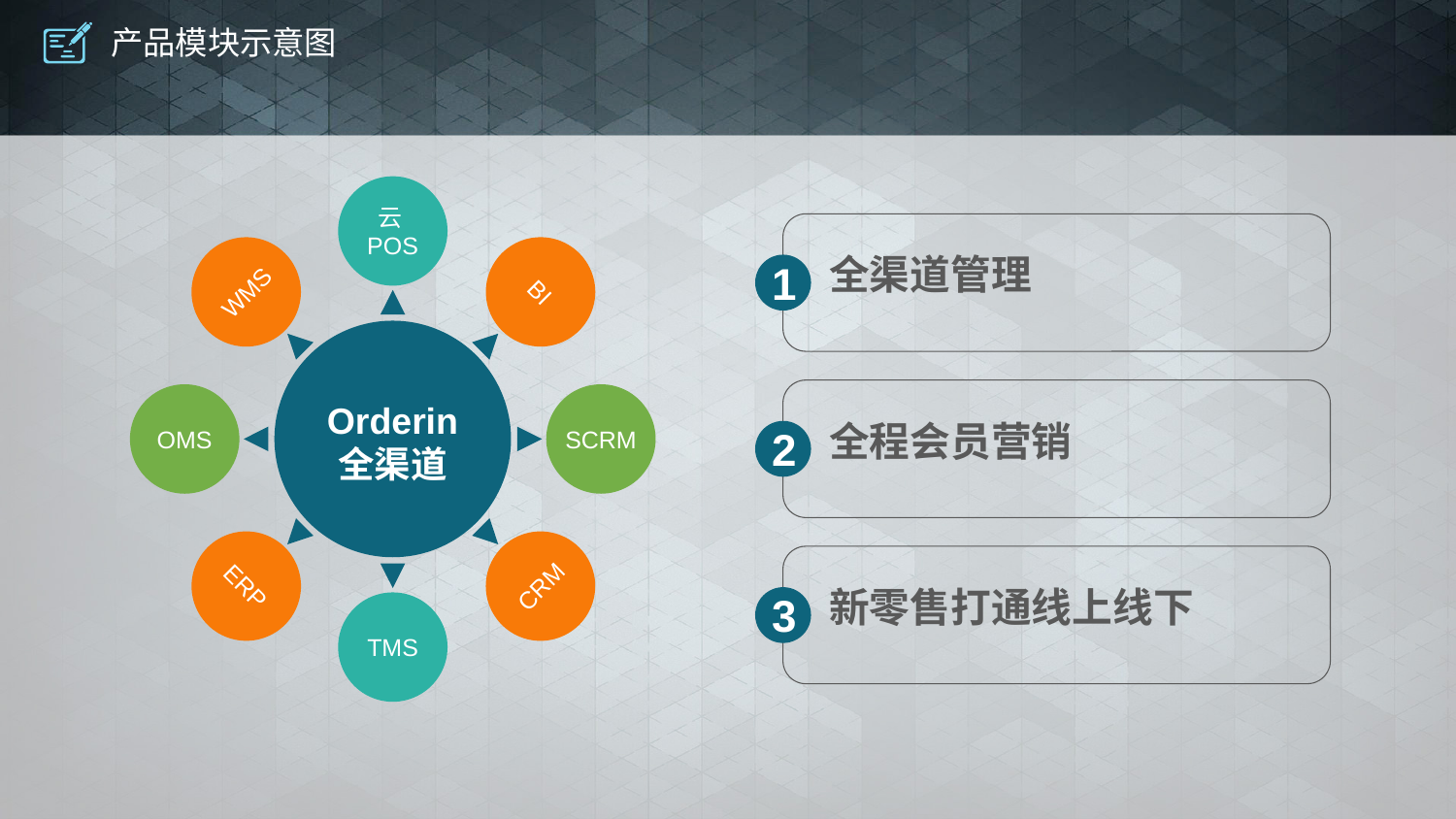

# 产品模块示意图

云POS

WMS
BI

1
全渠道管理

OMS
SCRM
Orderin
全渠道

2

全程会员营销

ERP
CRM

3
TMS
新零售打通线上线下